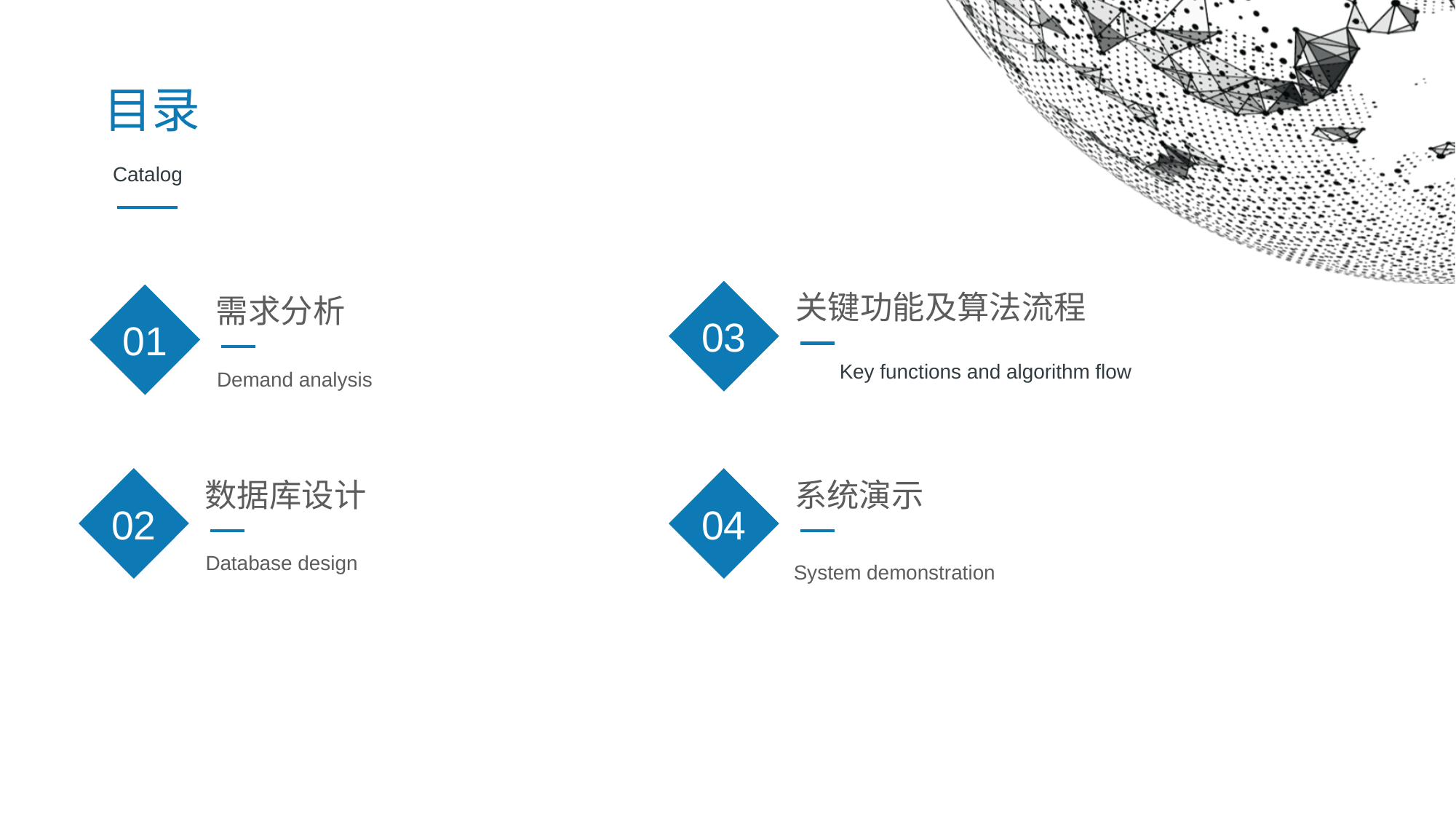

目录
Catalog
03
关键功能及算法流程
01
需求分析
Key functions and algorithm flow
Demand analysis
02
04
数据库设计
系统演示
Database design
System demonstration